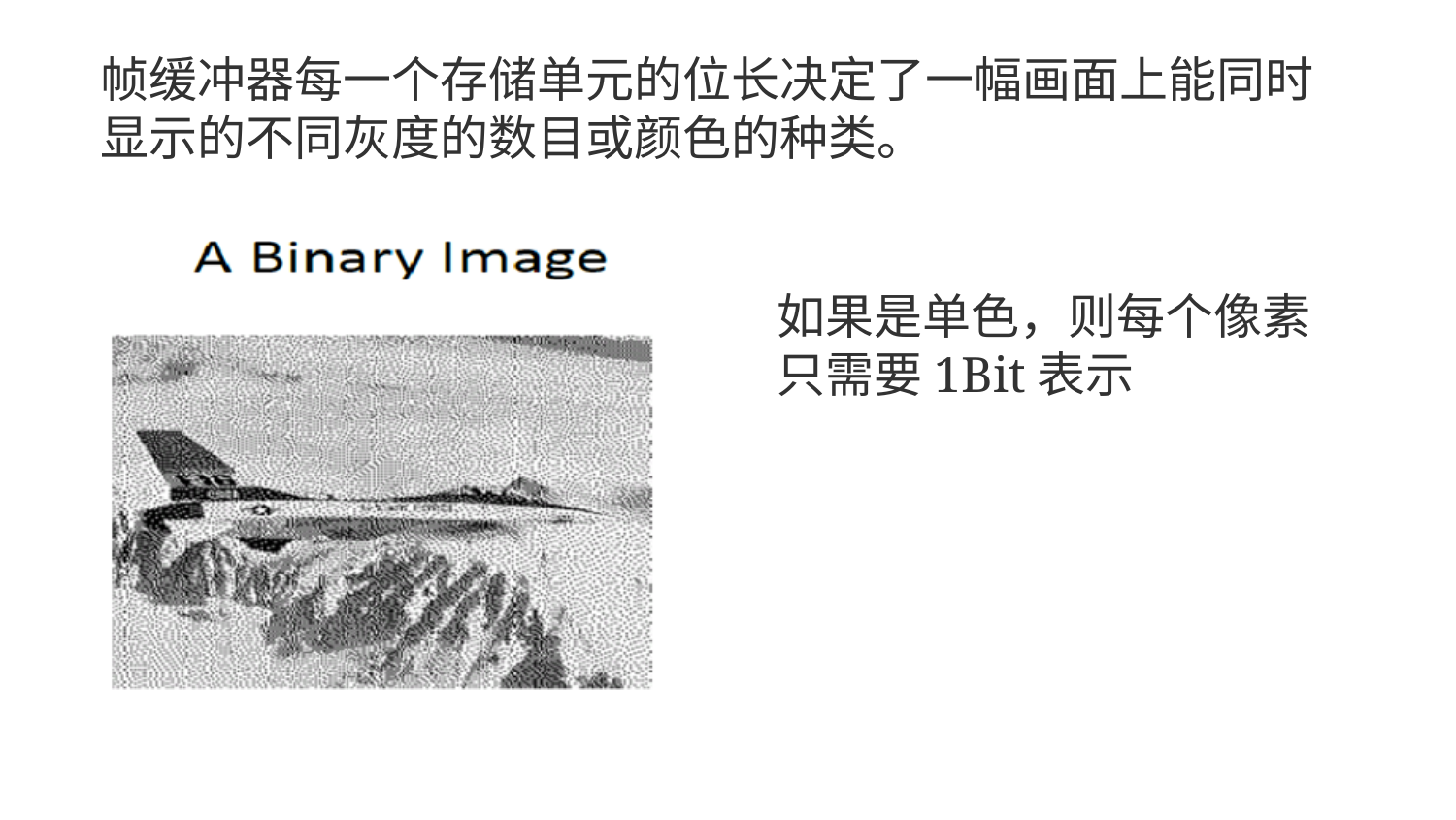

# 帧缓冲器每一个存储单元的位长决定了一幅画面上能同时 显示的不同灰度的数目或颜色的种类。

如果是单色，则每个像素 只需要1Bit表示